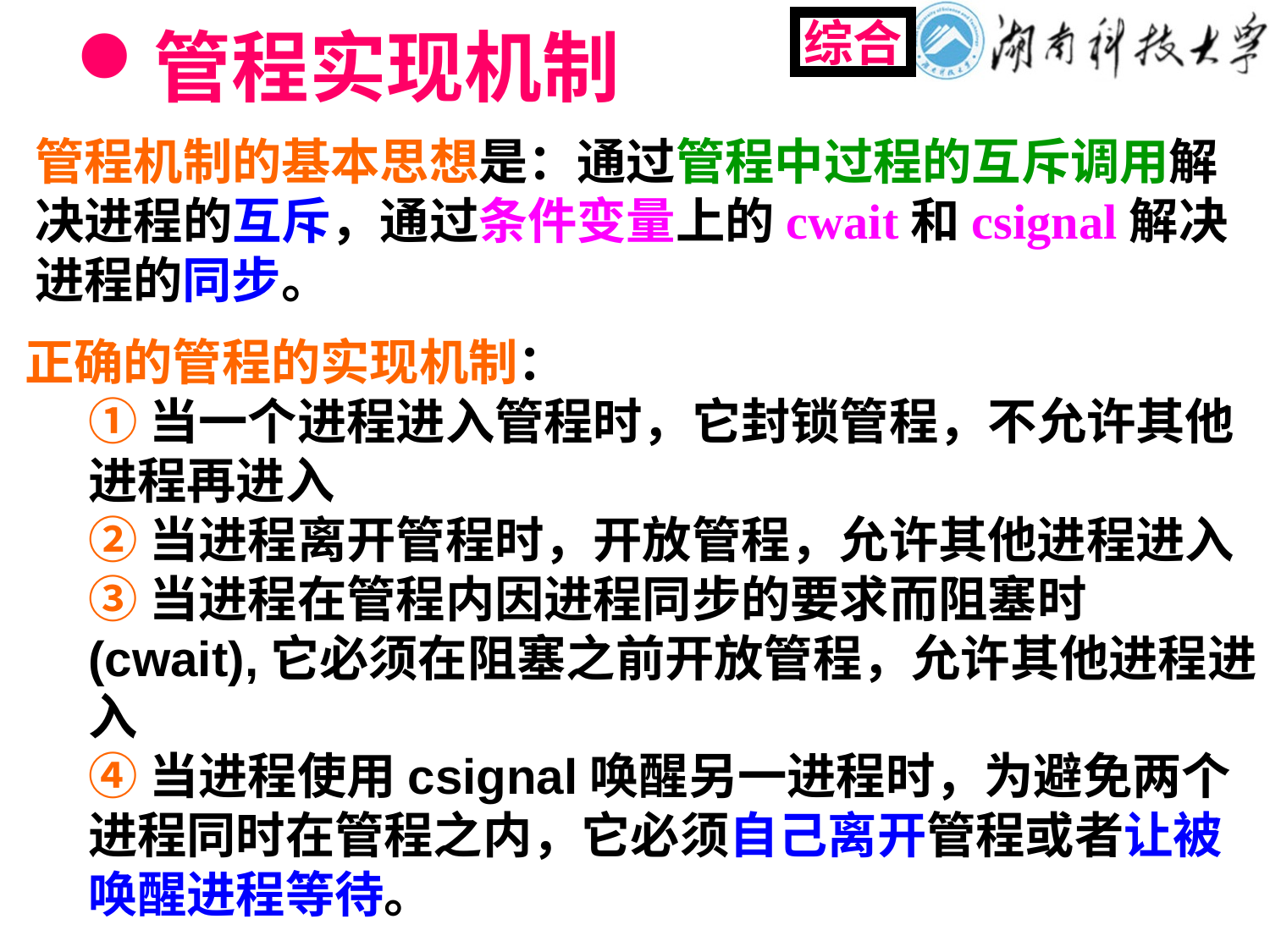

# 管程实现机制
综合
管程机制的基本思想是：通过管程中过程的互斥调用解决进程的互斥，通过条件变量上的cwait和csignal解决进程的同步。
正确的管程的实现机制：
①当一个进程进入管程时，它封锁管程，不允许其他进程再进入
②当进程离开管程时，开放管程，允许其他进程进入
③当进程在管程内因进程同步的要求而阻塞时(cwait),它必须在阻塞之前开放管程，允许其他进程进入
④当进程使用csignal唤醒另一进程时，为避免两个进程同时在管程之内，它必须自己离开管程或者让被唤醒进程等待。